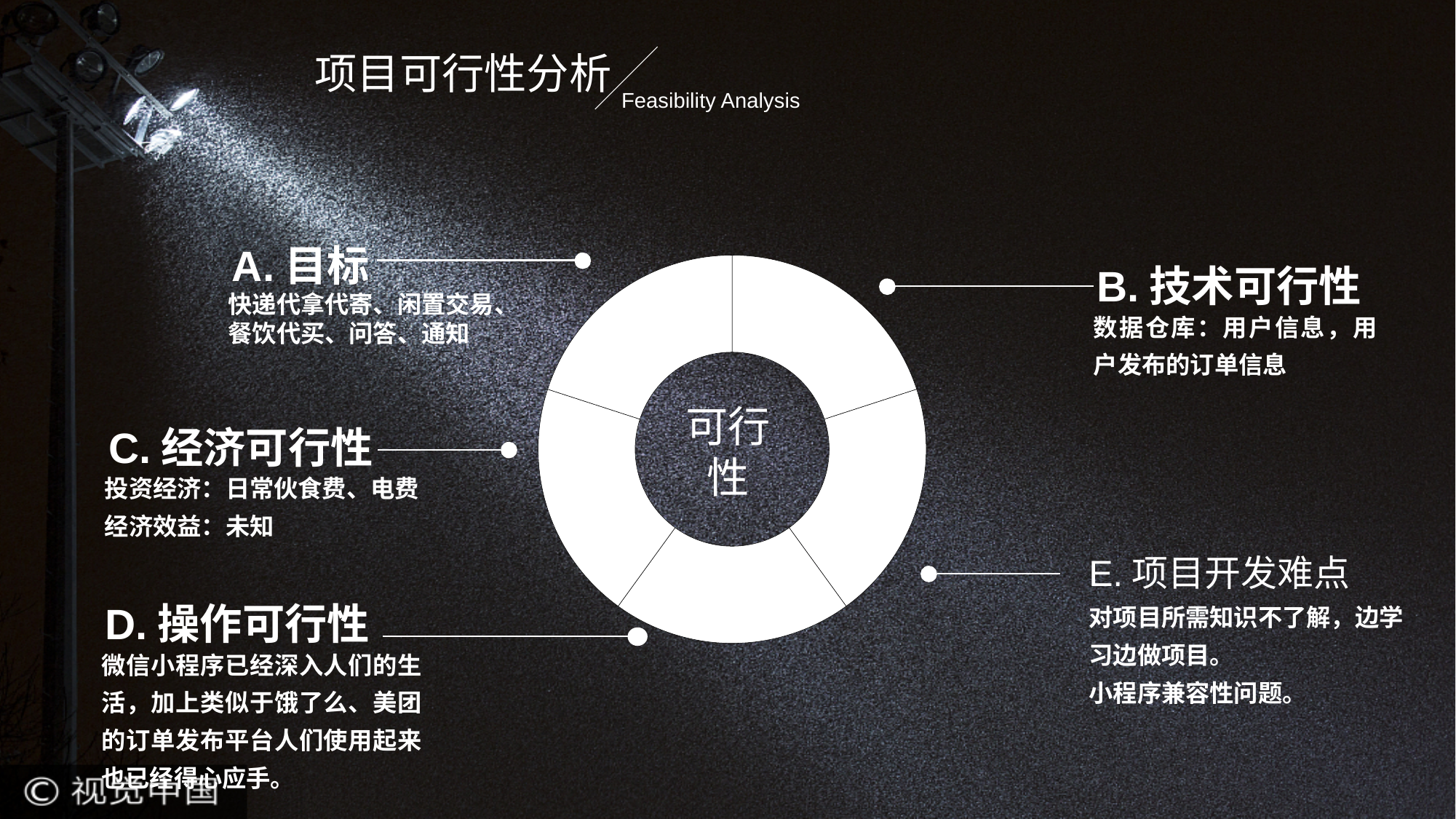

项目可行性分析
Feasibility Analysis

### Chart

| Category | 列1 |
|---|---|
|  | 0.166666667 |
|  | 0.166666667 |
|  | 0.166666667 |
|  | 0.166666667 |
|  | 0.166666667 |
|  | None |
A.目标
快递代拿代寄、闲置交易、
餐饮代买、问答、通知

B.技术可行性
数据仓库：用户信息，用户发布的订单信息

可行
性
C.经济可行性
投资经济：日常伙食费、电费
经济效益：未知

E.项目开发难点
对项目所需知识不了解，边学习边做项目。
小程序兼容性问题。

D.操作可行性
微信小程序已经深入人们的生活，加上类似于饿了么、美团的订单发布平台人们使用起来也已经得心应手。